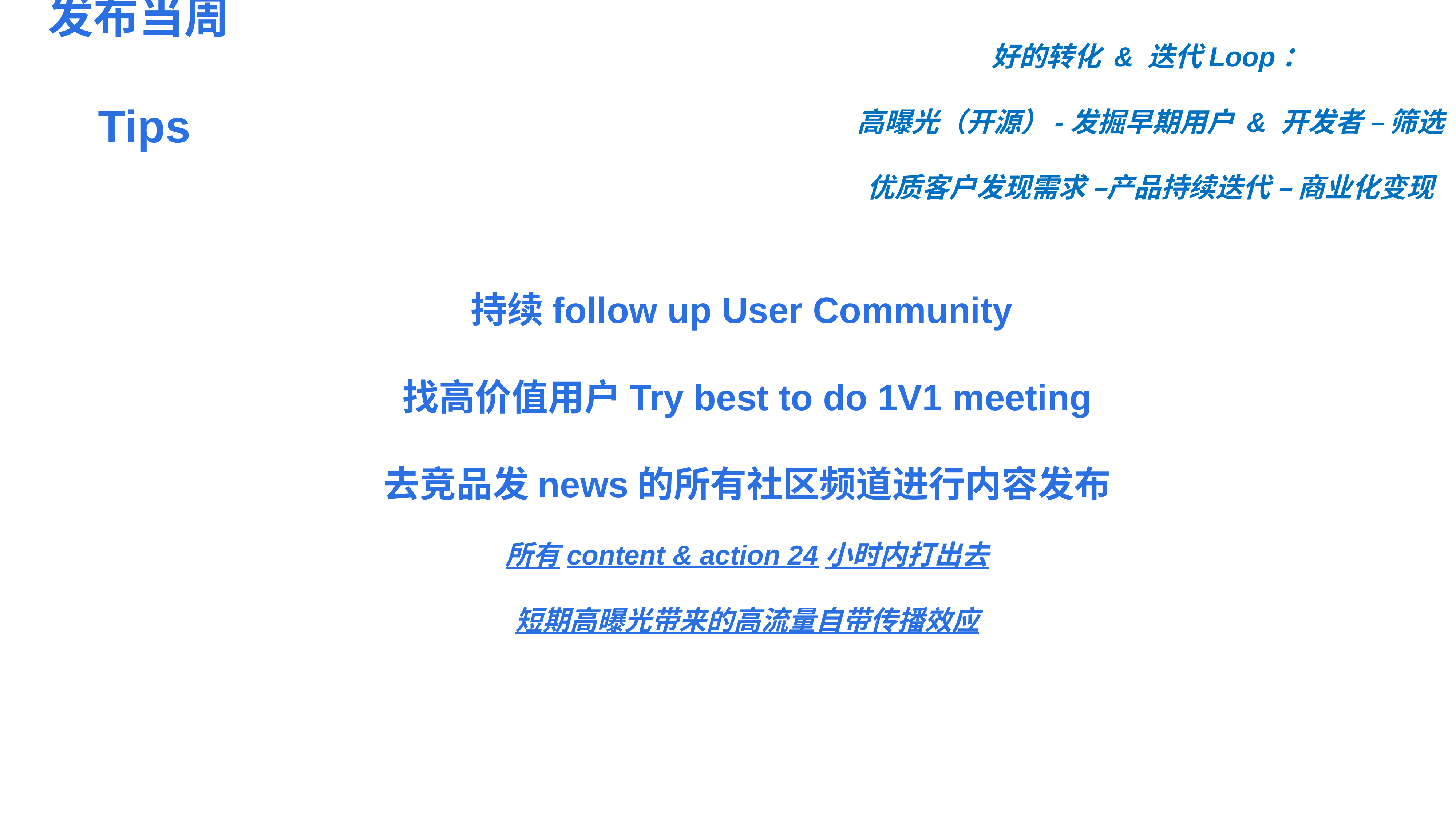

发布当周Tips
好的转化 & 迭代Loop：
高曝光（开源）-发掘早期用户 & 开发者 – 筛选优质客户发现需求 –产品持续迭代 – 商业化变现
持续follow up User Community
找高价值用户Try best to do 1V1 meeting
去竞品发news的所有社区频道进行内容发布
所有content & action 24小时内打出去
短期高曝光带来的高流量自带传播效应